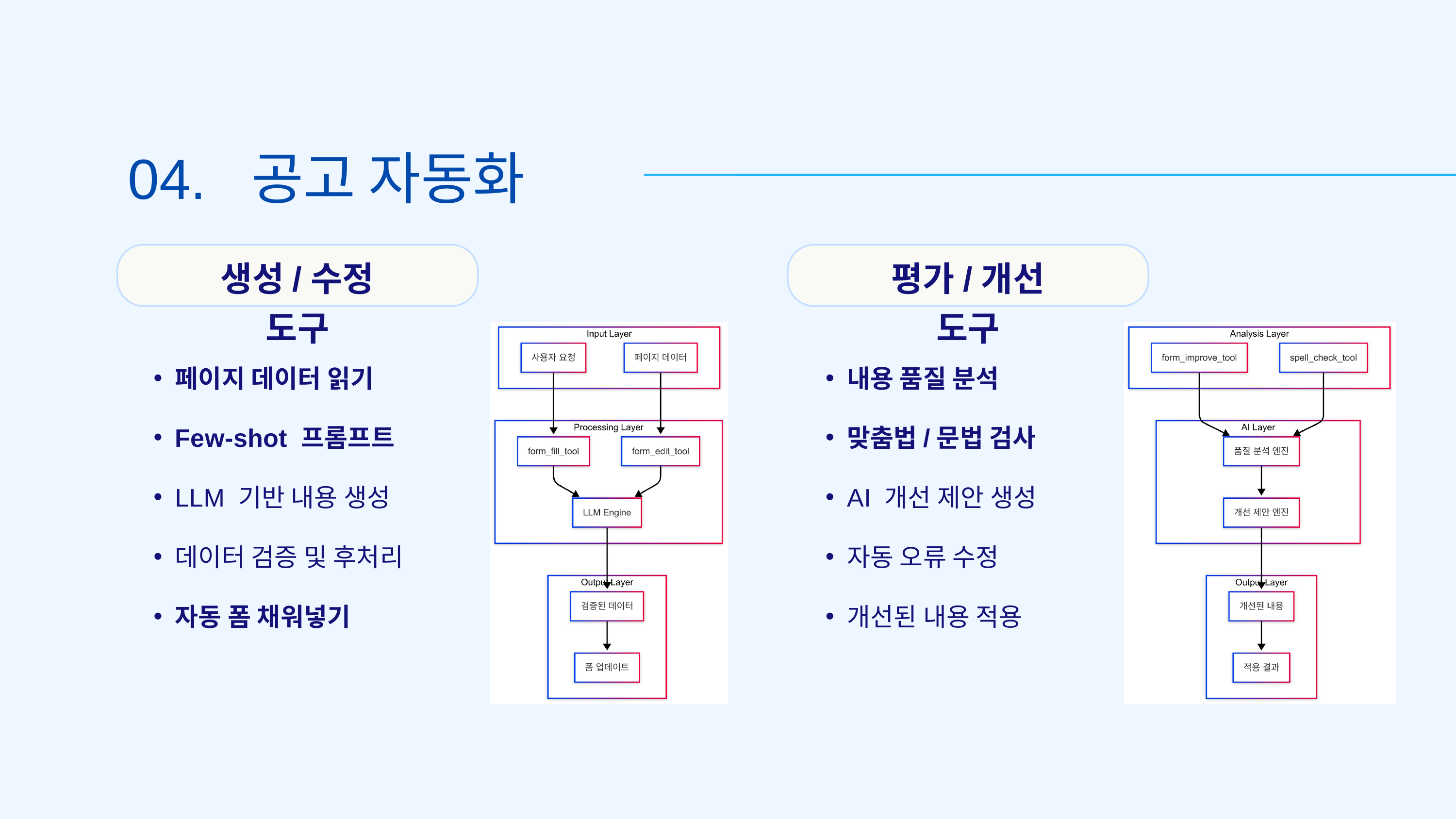

04.  공고 자동화

생성/수정 도구
평가/개선 도구

페이지 데이터 읽기
Few-shot 프롬프트
LLM 기반 내용 생성
데이터 검증 및 후처리
자동 폼 채워넣기
내용 품질 분석
맞춤법/문법 검사
AI 개선 제안 생성
자동 오류 수정
개선된 내용 적용